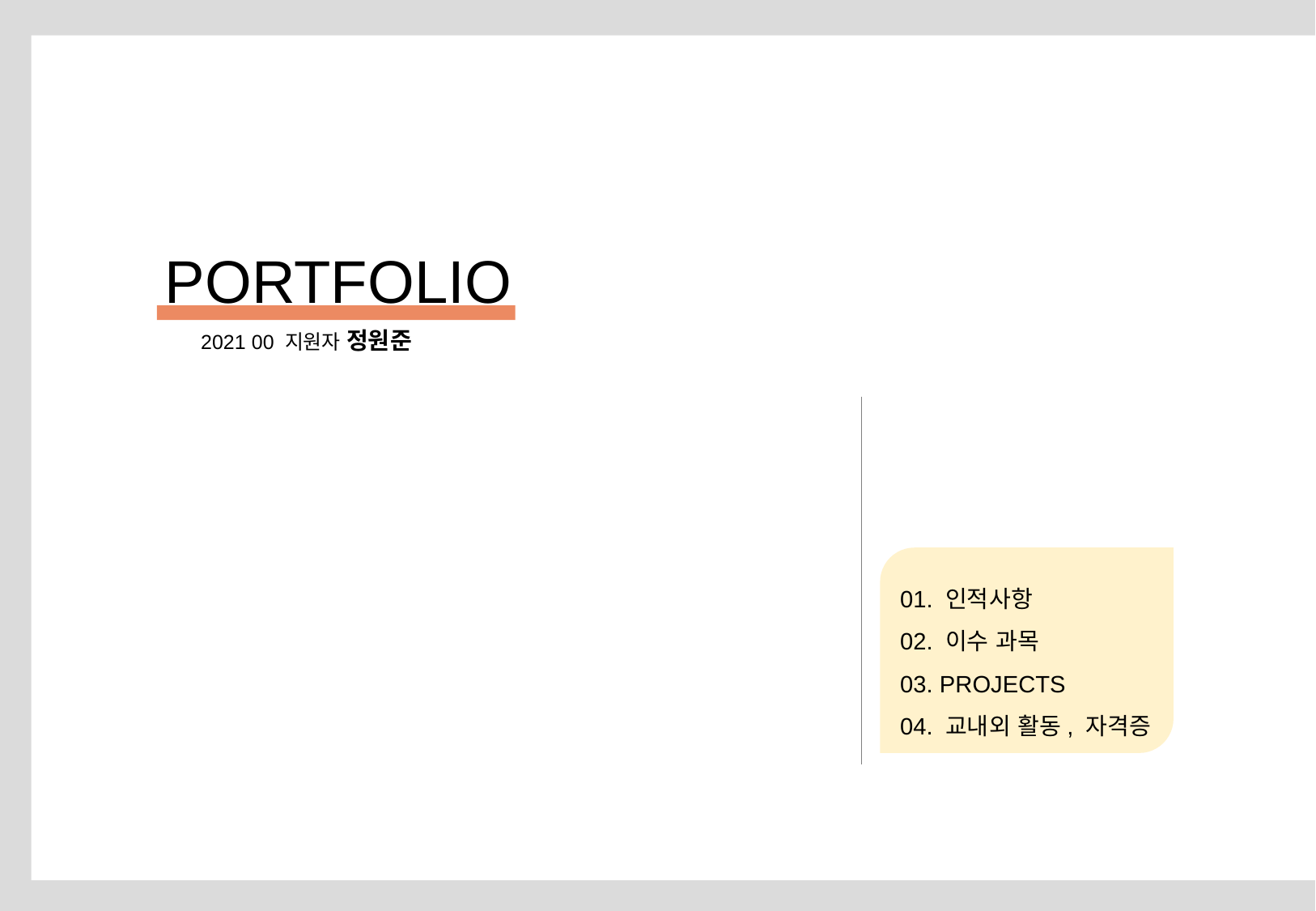

PORTFOLIO

2021 00 지원자 정원준

01. 인적사항
02. 이수 과목
03. PROJECTS
04. 교내외 활동, 자격증